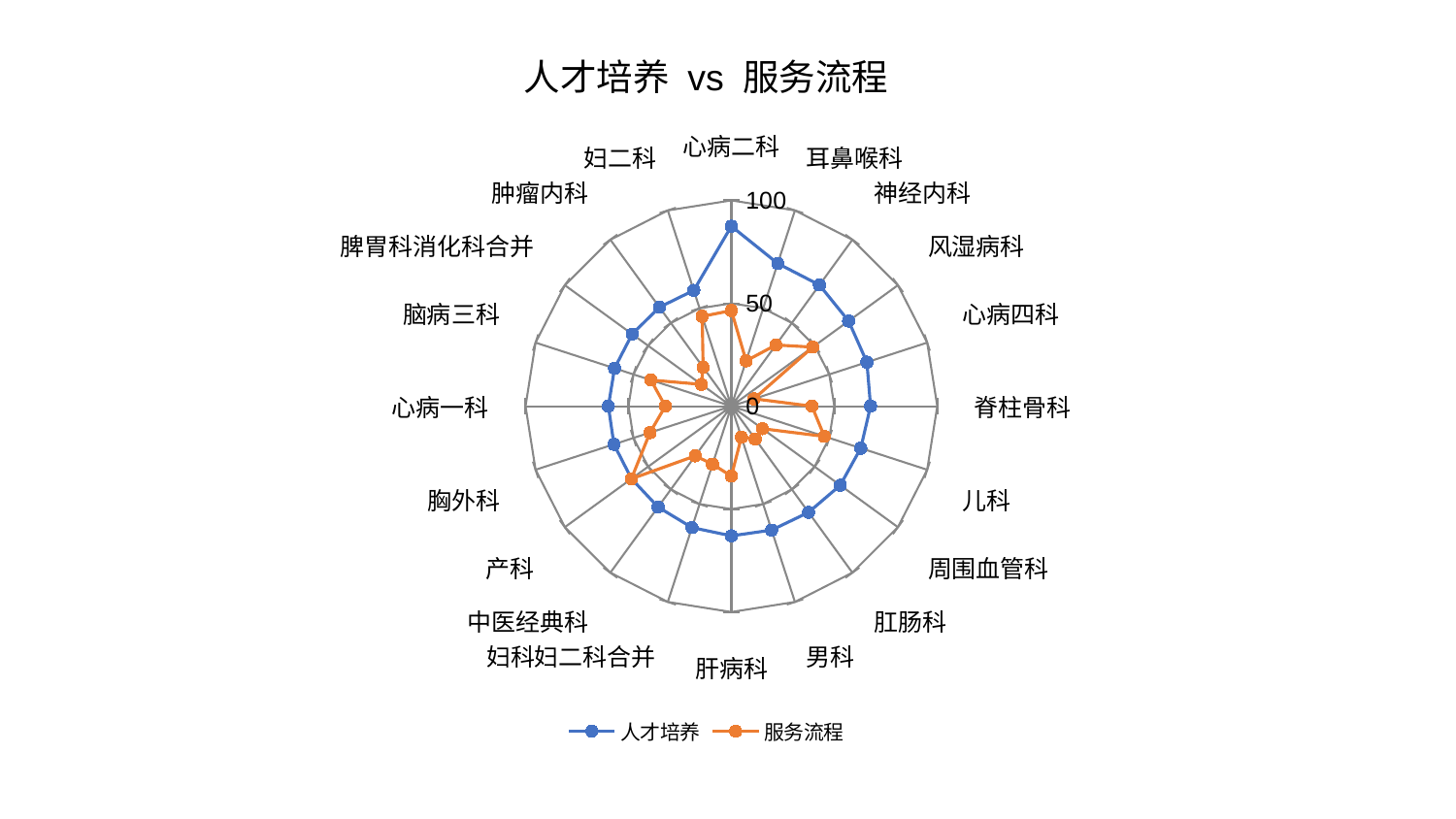

### Chart: 人才培养 vs 服务流程

| Category | 人才培养 | 服务流程 |
|---|---|---|
| 心病二科 | 87.47034847419407 | 46.48539897843852 |
| 耳鼻喉科 | 72.91538625723489 | 23.172610826718326 |
| 神经内科 | 72.7849735363078 | 36.75469914520379 |
| 风湿病科 | 70.39502053697642 | 48.84880119912903 |
| 心病四科 | 69.20366859710943 | 11.535188116094977 |
| 脊柱骨科 | 67.60662708272875 | 39.141768368086986 |
| 儿科 | 66.09541534761401 | 47.49701080315143 |
| 周围血管科 | 65.37409751927201 | 18.616830916336884 |
| 肛肠科 | 63.796444333650605 | 19.673124572133585 |
| 男科 | 63.288235429496524 | 15.831085983894704 |
| 肝病科 | 63.00526015752701 | 33.98473240184141 |
| 妇科妇二科合并 | 62.02278104706892 | 29.648450058871095 |
| 中医经典科 | 60.578220436010035 | 29.838571865785084 |
| 产科 | 60.0083405699957 | 60.06738861522809 |
| 胸外科 | 60.0055523227118 | 41.56775136977873 |
| 心病一科 | 59.76143002475288 | 32.074732328331265 |
| 脑病三科 | 59.659041504672615 | 41.10649326306026 |
| 脾胃科消化科合并 | 59.59604769624295 | 18.017449586034285 |
| 肿瘤内科 | 59.44352912787199 | 23.353796961596885 |
| 妇二科 | 59.16870197985654 | 45.8877167007347 |
91